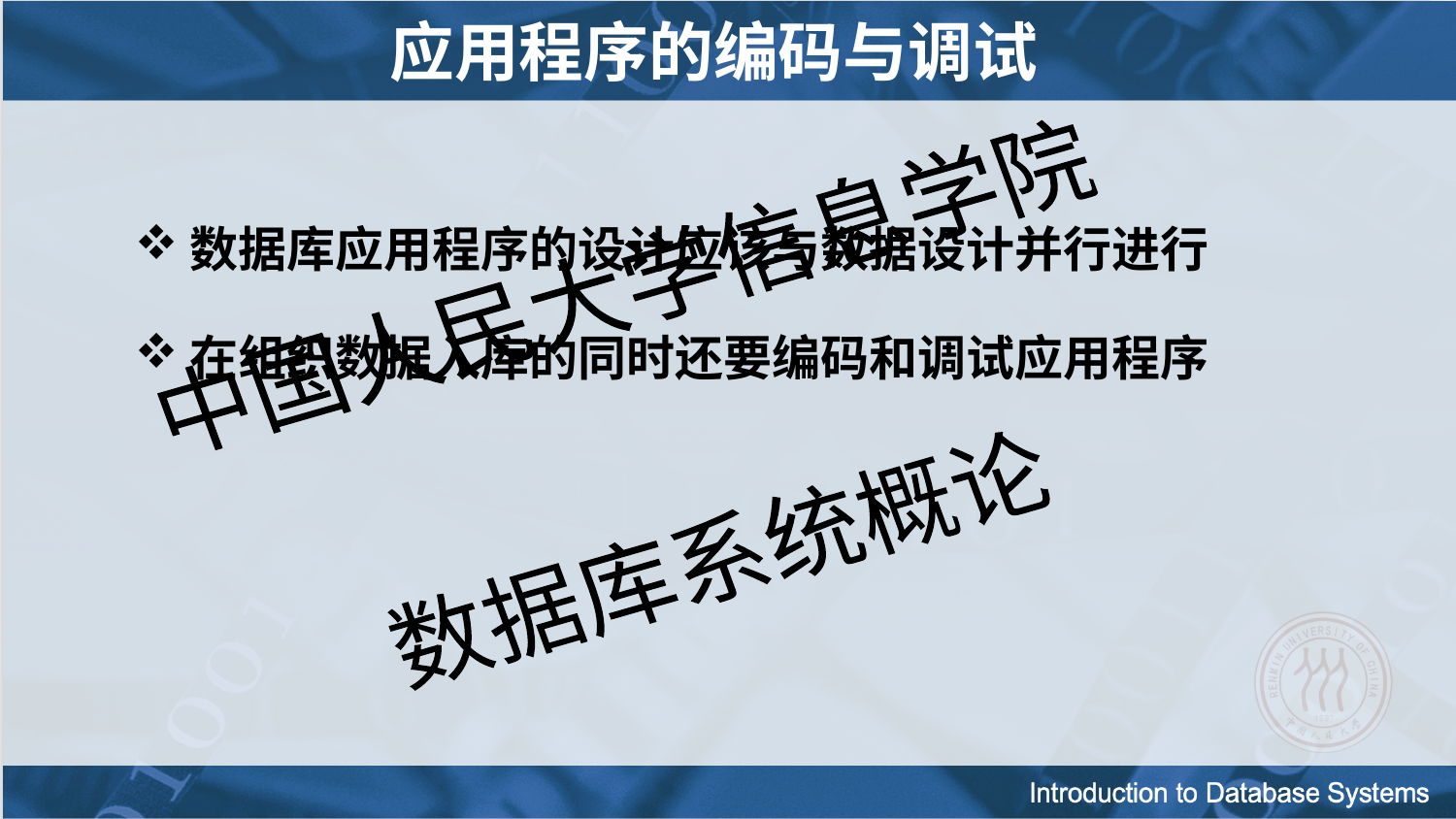

# 应用程序的编码与调试
数据库应用程序的设计应该与数据设计并行进行
在组织数据入库的同时还要编码和调试应用程序